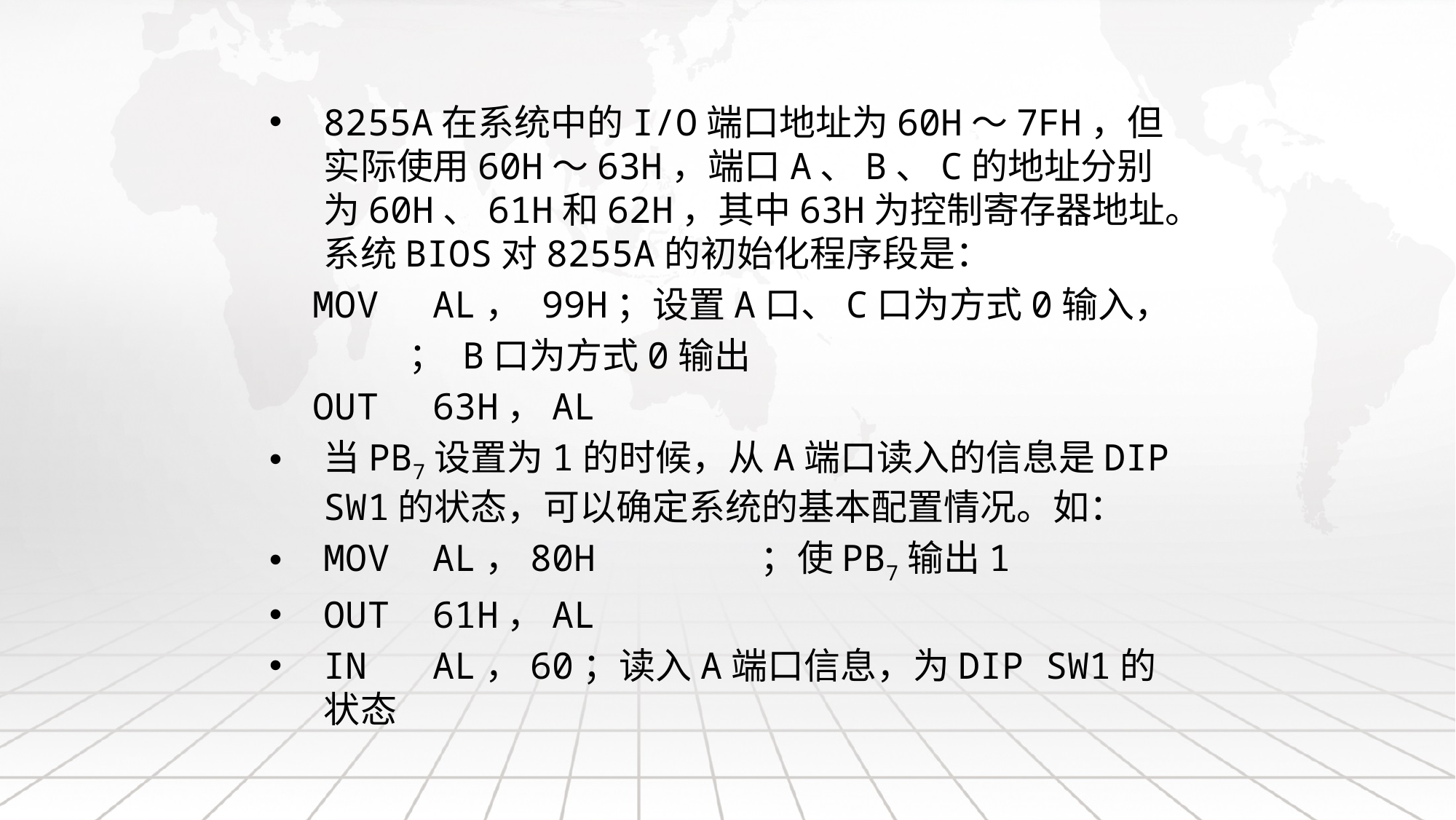

8255A在系统中的I/O端口地址为60H～7FH，但实际使用60H～63H，端口A、B、C的地址分别为60H、61H和62H，其中63H为控制寄存器地址。系统BIOS对8255A的初始化程序段是：
  MOV	AL，	99H；设置A口、C口为方式0输入，
                ； B口为方式0输出
  OUT 	63H，AL
当PB7设置为1的时候，从A端口读入的信息是DIP SW1的状态，可以确定系统的基本配置情况。如：
MOV	AL，80H		；使PB7输出1
OUT	61H，AL
IN	AL，60；读入A端口信息，为DIP SW1的状态